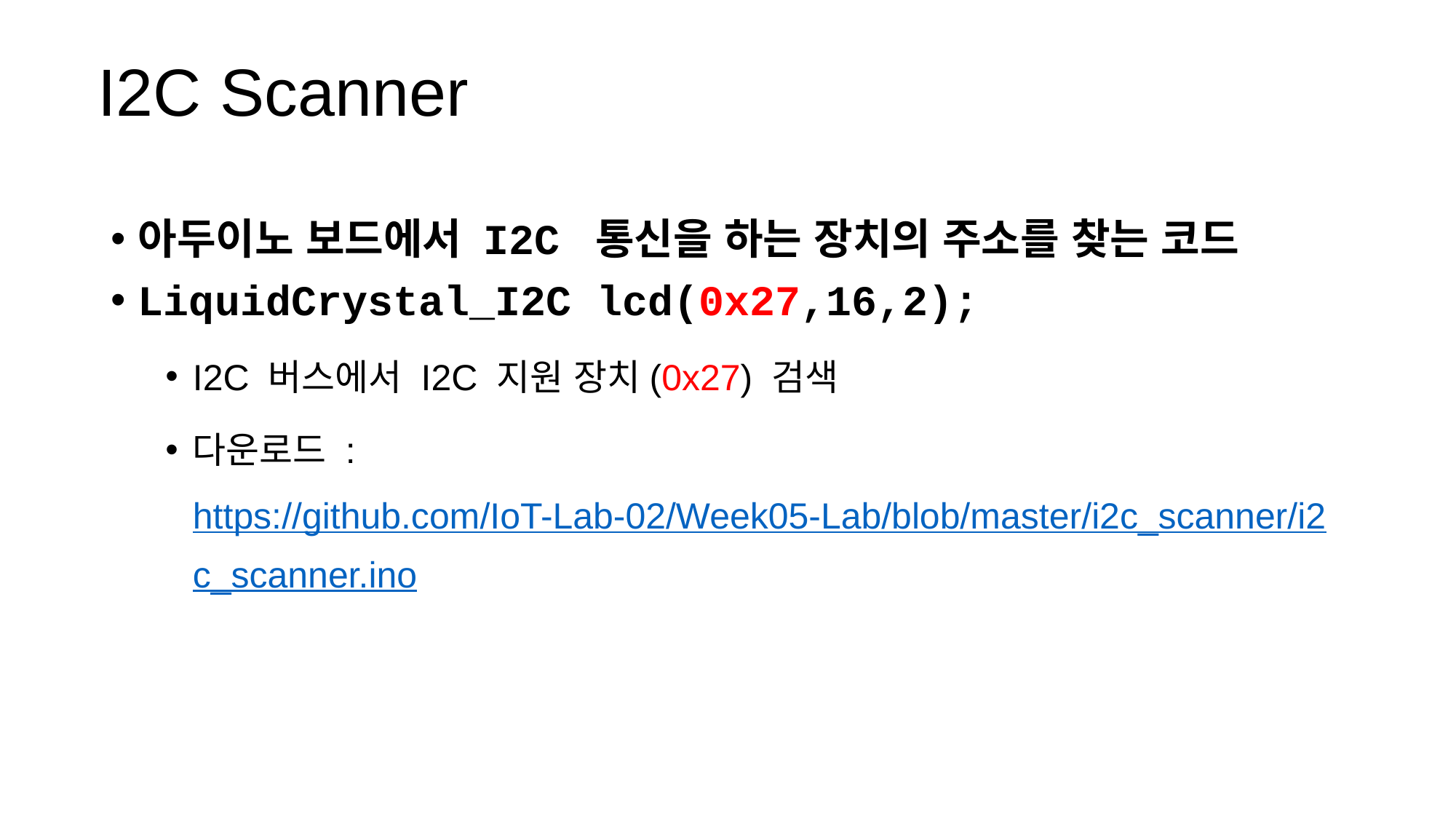

# I2C Scanner
아두이노 보드에서 I2C 통신을 하는 장치의 주소를 찾는 코드
LiquidCrystal_I2C lcd(0x27,16,2);
I2C 버스에서 I2C 지원 장치(0x27) 검색
다운로드 : https://github.com/IoT-Lab-02/Week05-Lab/blob/master/i2c_scanner/i2c_scanner.ino